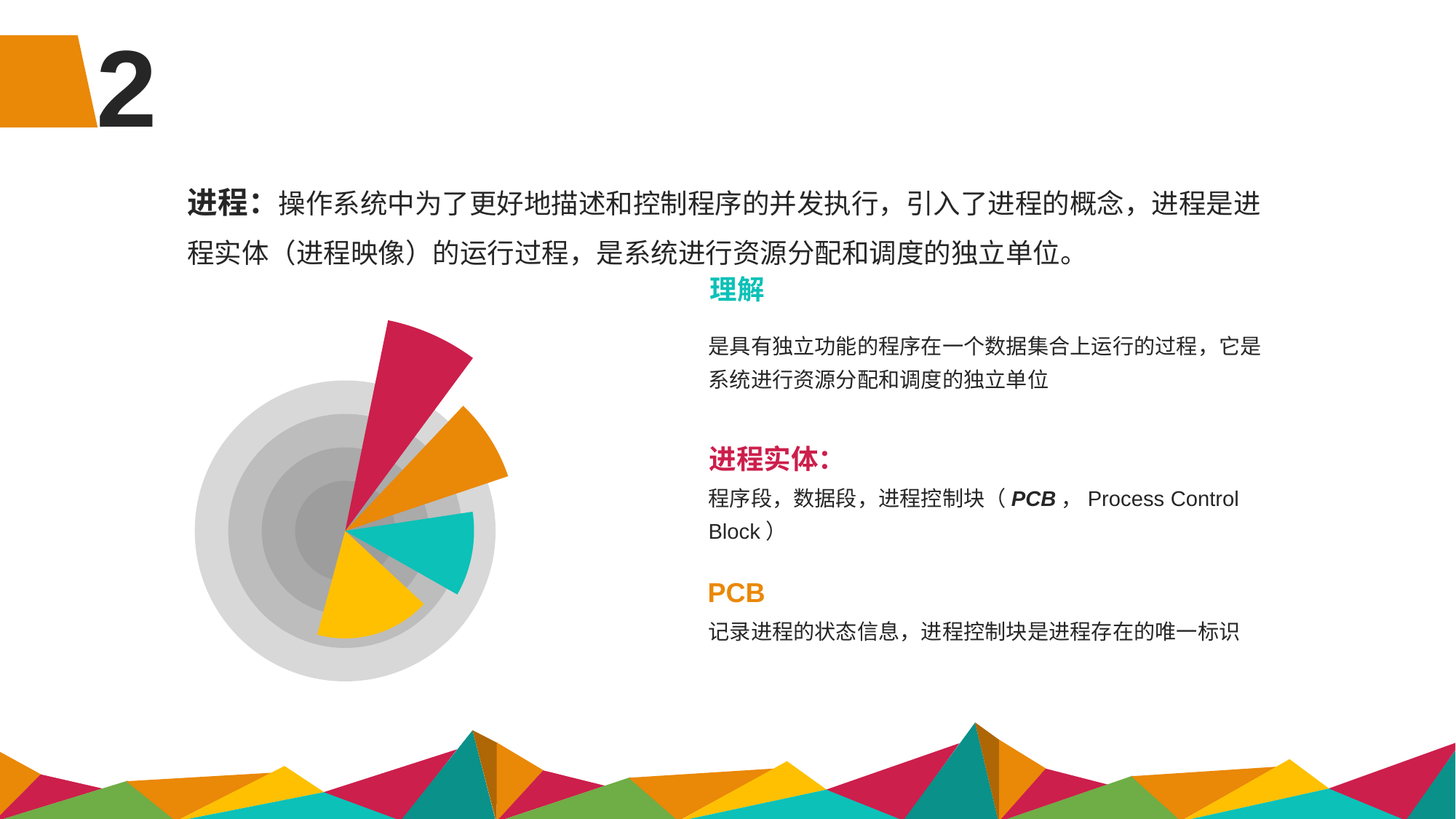

2
进程：操作系统中为了更好地描述和控制程序的并发执行，引入了进程的概念，进程是进程实体（进程映像）的运行过程，是系统进行资源分配和调度的独立单位。
理解
是具有独立功能的程序在一个数据集合上运行的过程，它是系统进行资源分配和调度的独立单位

进程实体：
程序段，数据段，进程控制块（PCB，Process Control Block）

PCB
记录进程的状态信息，进程控制块是进程存在的唯一标识